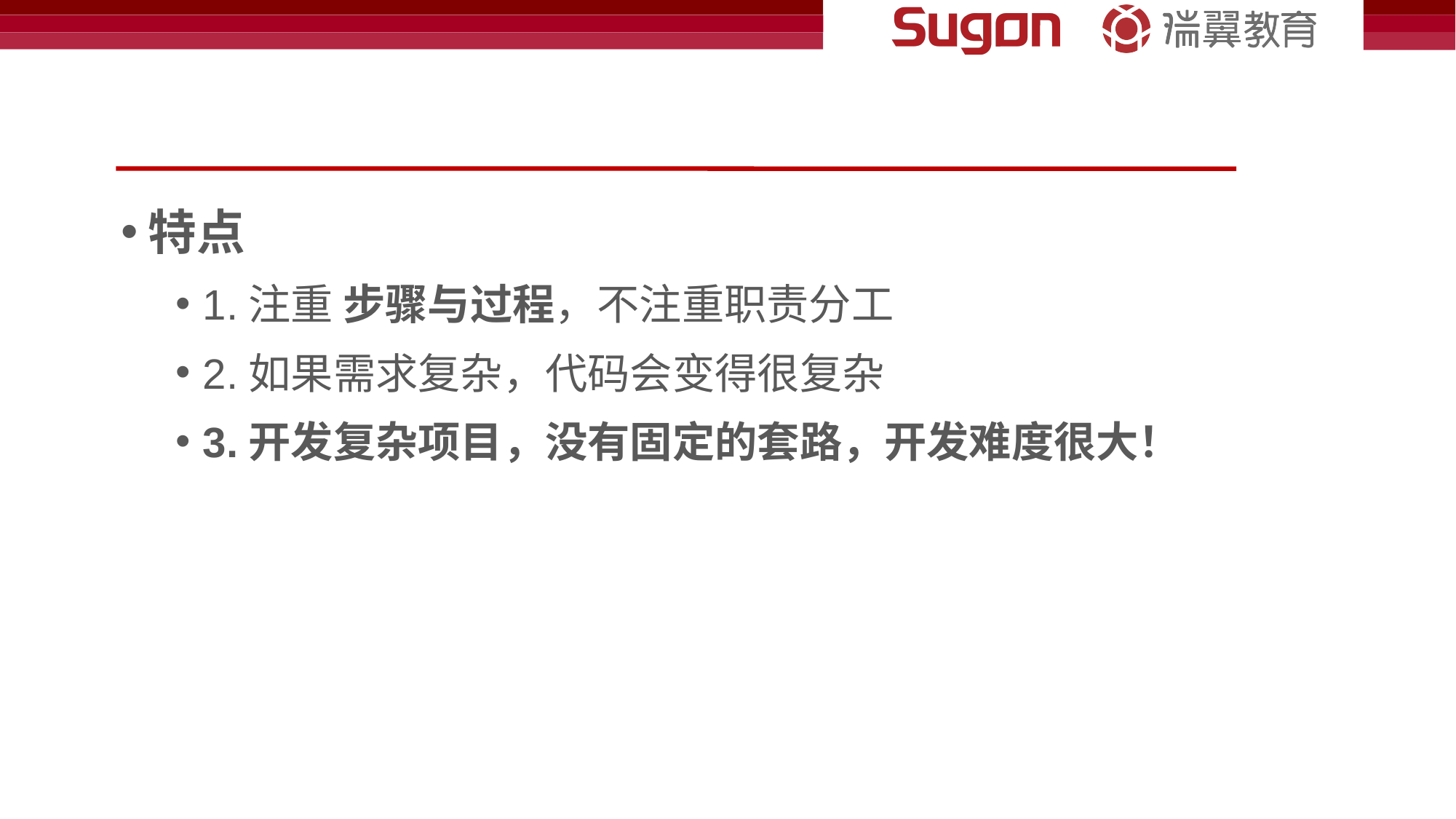

#
特点
1.注重 步骤与过程，不注重职责分工
2.如果需求复杂，代码会变得很复杂
3.开发复杂项目，没有固定的套路，开发难度很大！